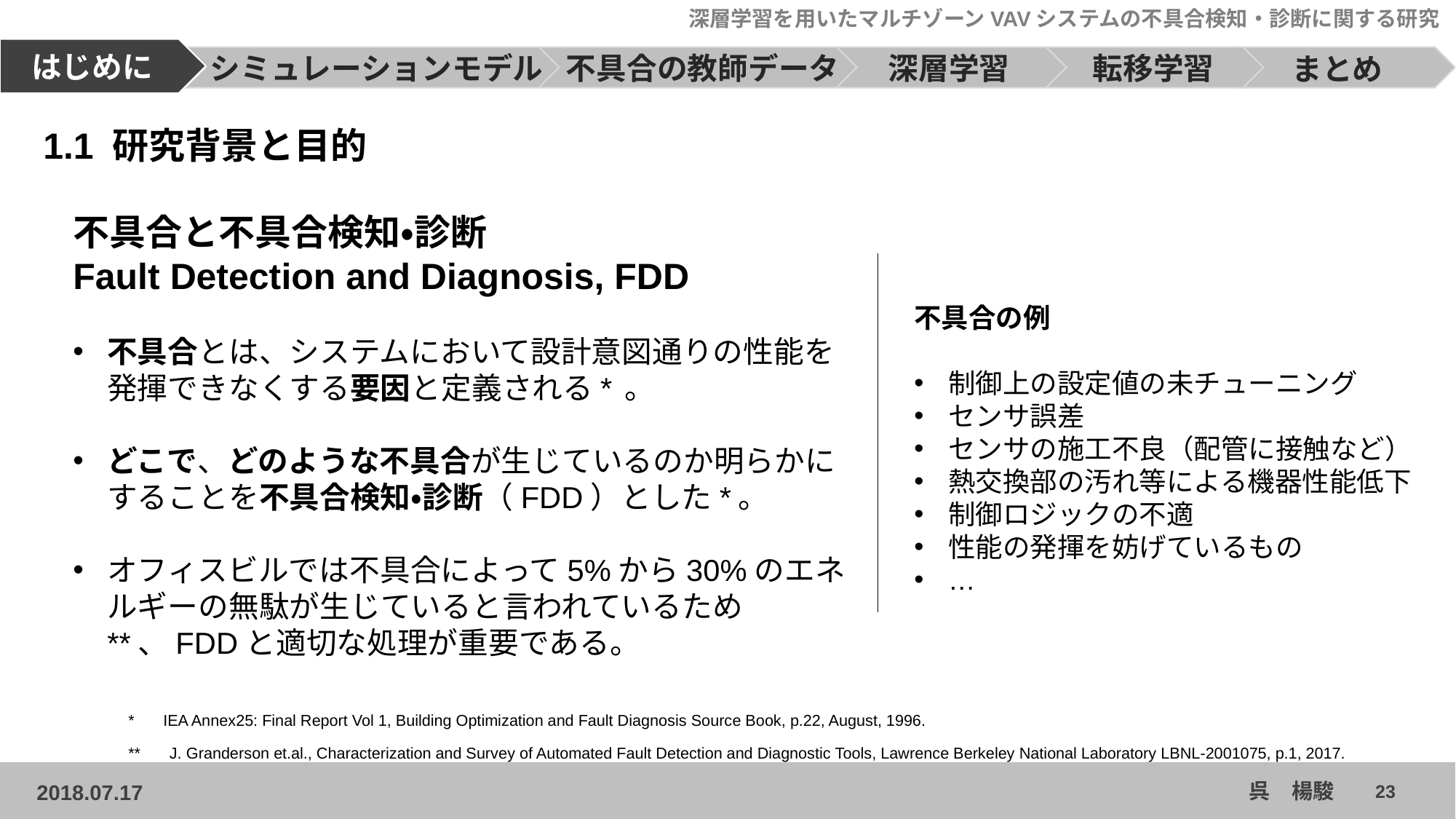

1.1 研究背景と目的
不具合と不具合検知・診断
Fault Detection and Diagnosis, FDD

不具合とは、システムにおいて設計意図通りの性能を発揮できなくする要因と定義される* 。

どこで、どのような不具合が生じているのか明らかにすることを不具合検知・診断（FDD）とした*。

オフィスビルでは不具合によって5%から30%のエネルギーの無駄が生じていると言われているため**、FDDと適切な処理が重要である。
不具合の例

制御上の設定値の未チューニング
センサ誤差
センサの施工不良（配管に接触など）
熱交換部の汚れ等による機器性能低下
制御ロジックの不適
性能の発揮を妨げているもの
…
*　IEA Annex25: Final Report Vol 1, Building Optimization and Fault Diagnosis Source Book, p.22, August, 1996.
**　J. Granderson et.al., Characterization and Survey of Automated Fault Detection and Diagnostic Tools, Lawrence Berkeley National Laboratory LBNL-2001075, p.1, 2017.